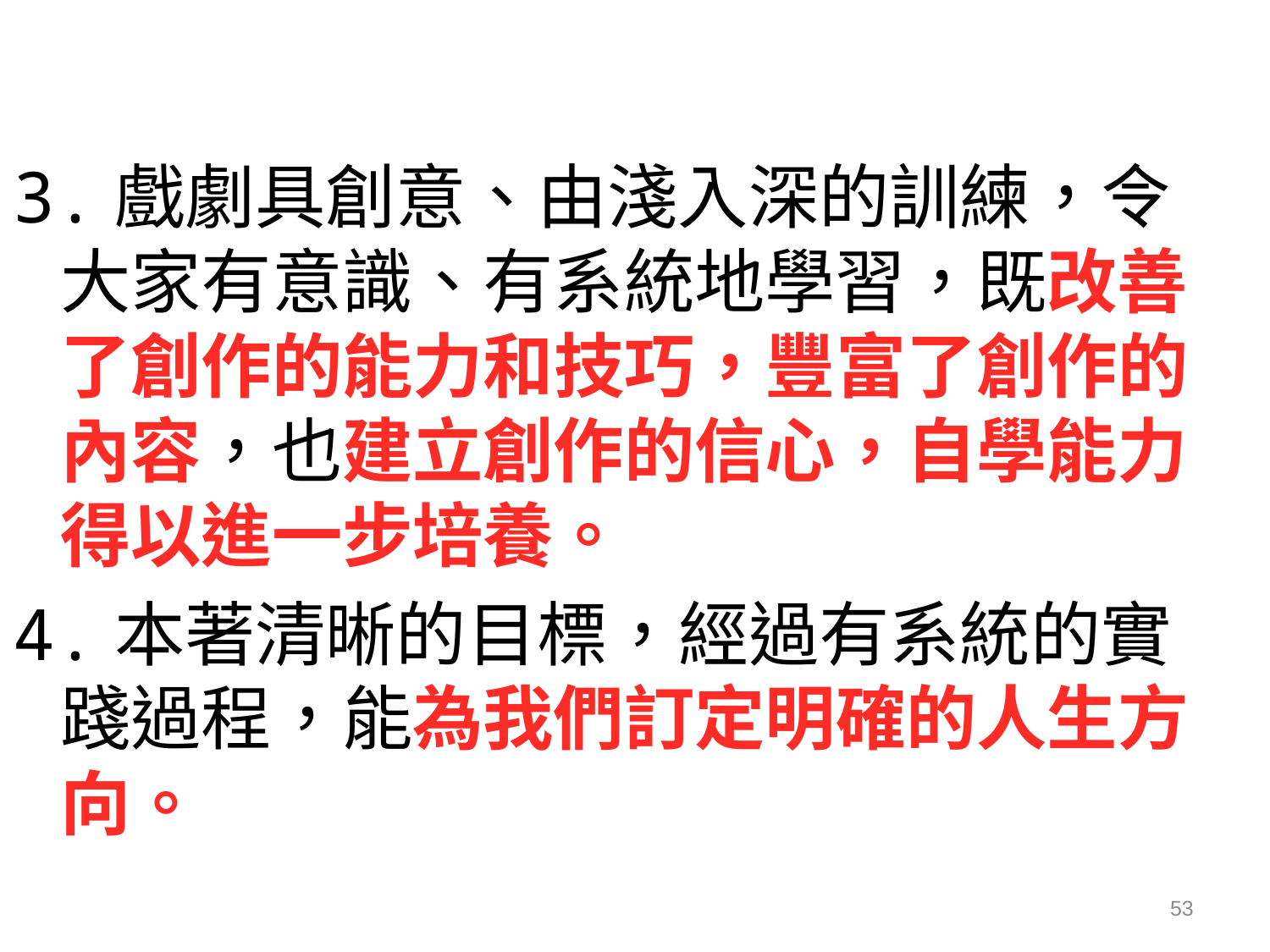

3.戲劇具創意、由淺入深的訓練，令大家有意識、有系統地學習，既改善了創作的能力和技巧，豐富了創作的內容，也建立創作的信心，自學能力得以進一步培養。
4.本著清晰的目標，經過有系統的實踐過程，能為我們訂定明確的人生方向。
53